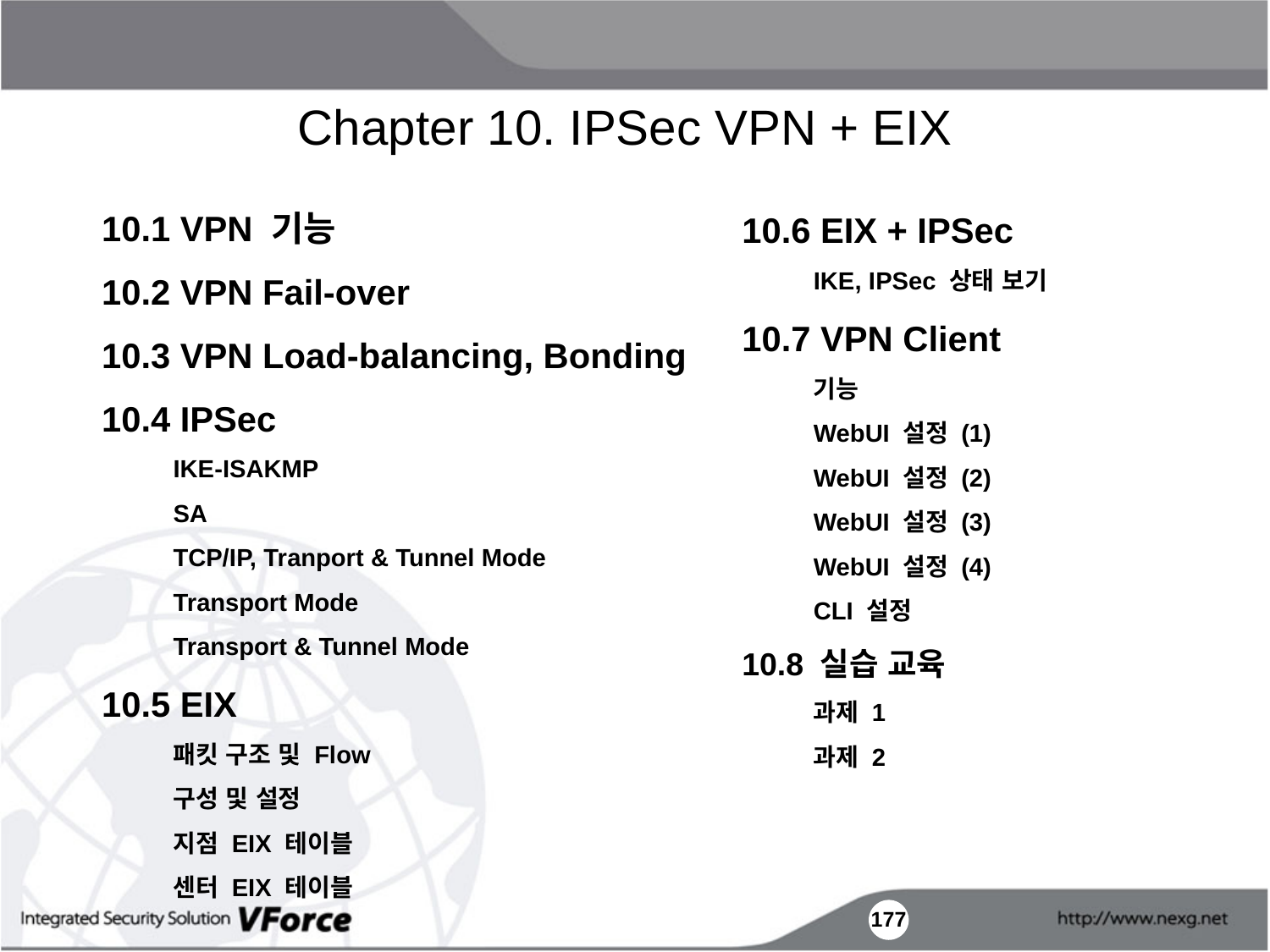

Chapter 10. IPSec VPN + EIX
10.1 VPN 기능
10.2 VPN Fail-over
10.3 VPN Load-balancing, Bonding
10.4 IPSec
	IKE-ISAKMP
	SA
	TCP/IP, Tranport & Tunnel Mode
	Transport Mode
	Transport & Tunnel Mode
10.5 EIX
	패킷 구조 및 Flow
	구성 및 설정
	지점 EIX 테이블
	센터 EIX 테이블

10.6 EIX + IPSec
	IKE, IPSec 상태 보기
10.7 VPN Client
	기능
	WebUI 설정 (1)
	WebUI 설정 (2)
	WebUI 설정 (3)
	WebUI 설정 (4)
	CLI 설정
10.8 실습 교육
	과제 1
	과제 2